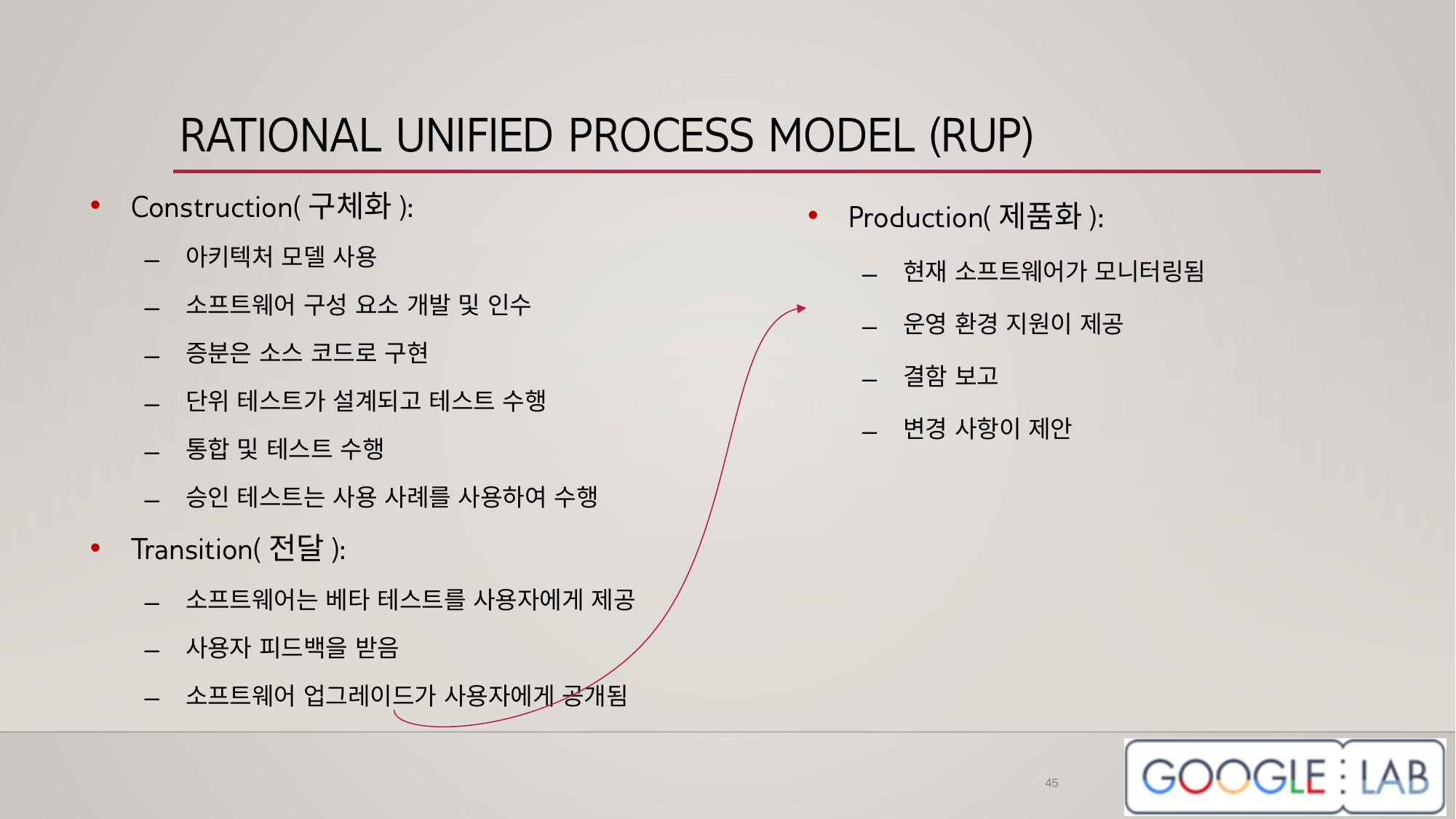

# RATIONAL UNIFIED PROCESS MODEL (RUP)
Construction(구체화):
아키텍처 모델 사용
소프트웨어 구성 요소 개발 및 인수
증분은 소스 코드로 구현
단위 테스트가 설계되고 테스트 수행
통합 및 테스트 수행
승인 테스트는 사용 사례를 사용하여 수행
Transition(전달):
소프트웨어는 베타 테스트를 사용자에게 제공
사용자 피드백을 받음
소프트웨어 업그레이드가 사용자에게 공개됨
Production(제품화):
현재 소프트웨어가 모니터링됨
운영 환경 지원이 제공
결함 보고
변경 사항이 제안
45